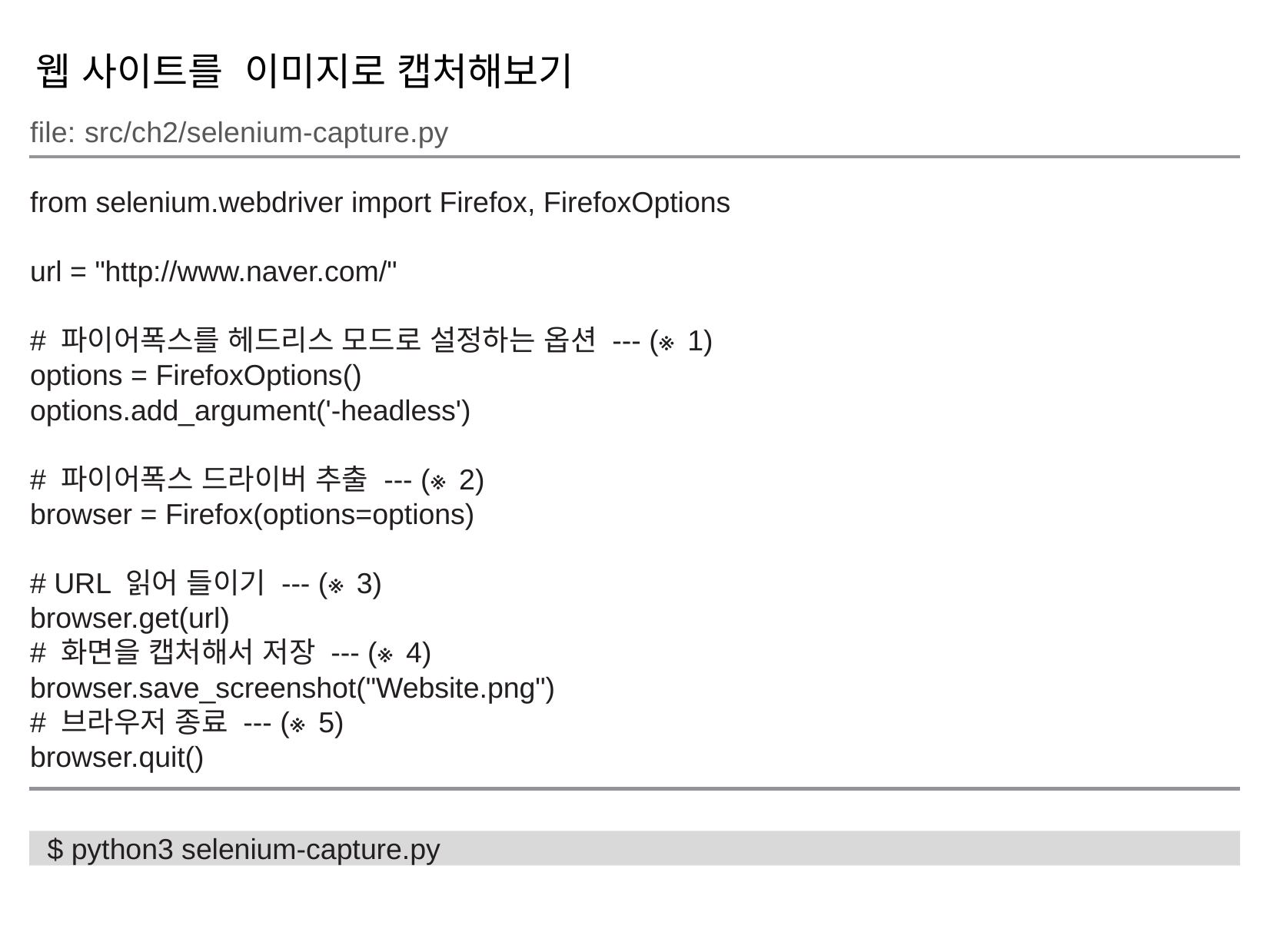

웹 사이트를  이미지로 캡처해보기
file: src/ch2/selenium-capture.py

from selenium.webdriver import Firefox, FirefoxOptions

url = "http://www.naver.com/"

# 파이어폭스를 헤드리스 모드로 설정하는 옵션 --- (※1)
options = FirefoxOptions()
options.add_argument('-headless')

# 파이어폭스 드라이버 추출 --- (※2)
browser = Firefox(options=options)

# URL 읽어 들이기 --- (※3)
browser.get(url)
# 화면을 캡처해서 저장 --- (※4)
browser.save_screenshot("Website.png")
# 브라우저 종료 --- (※5)
browser.quit()

$ python3 selenium-capture.py